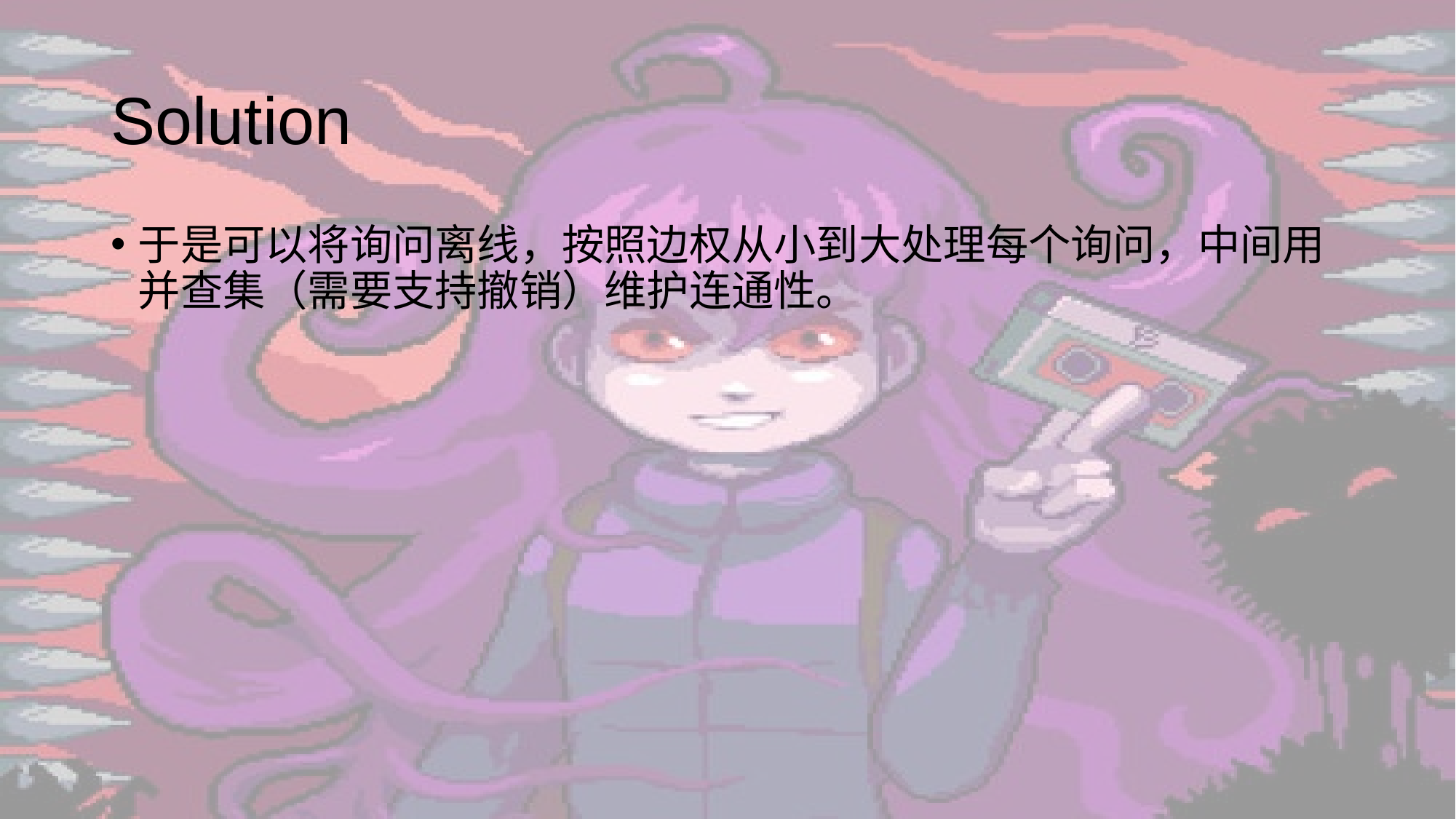

# Solution
于是可以将询问离线，按照边权从小到大处理每个询问，中间用并查集（需要支持撤销）维护连通性。